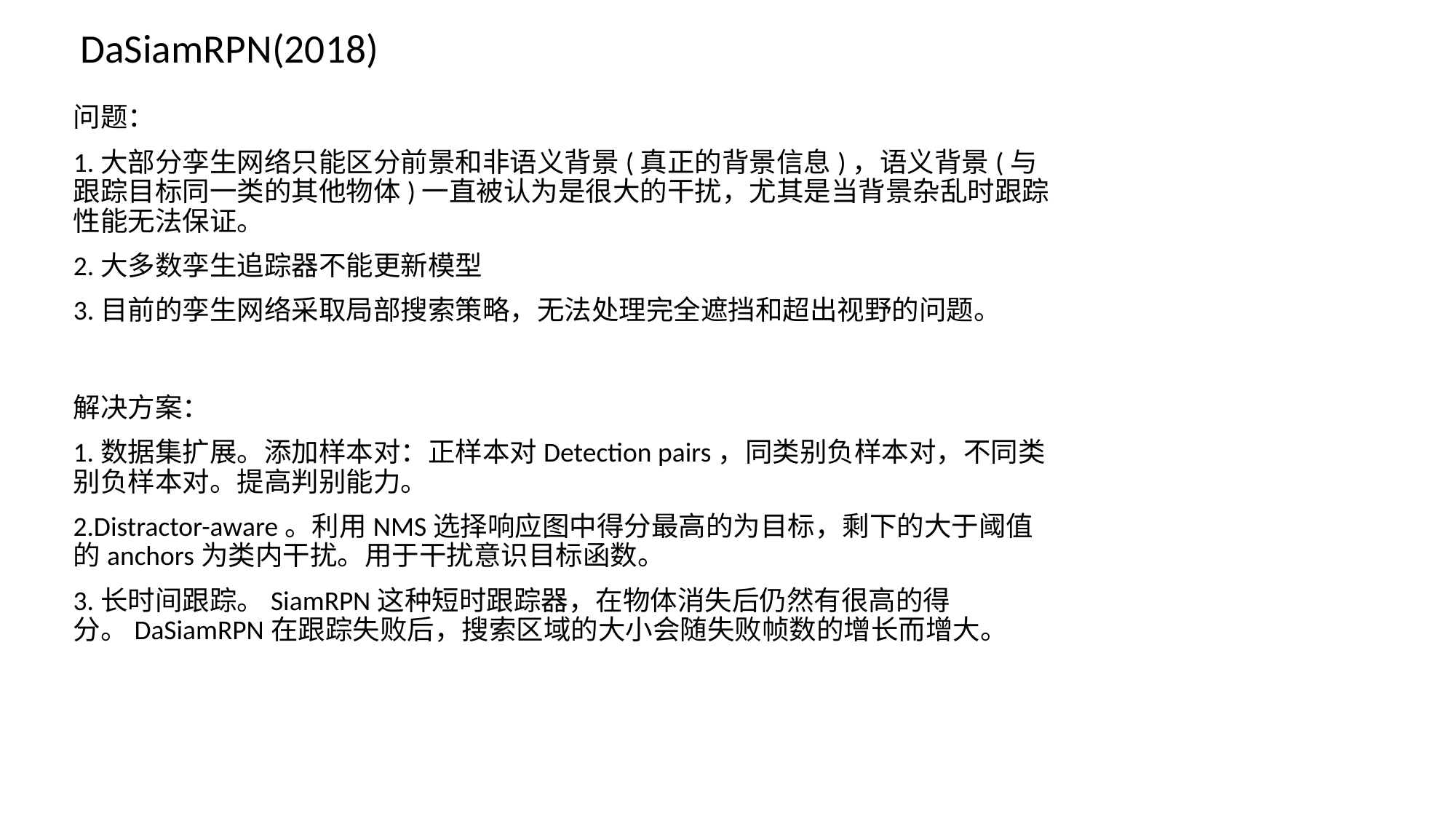

# DaSiamRPN(2018)
问题：
1.大部分孪生网络只能区分前景和非语义背景(真正的背景信息)，语义背景(与跟踪目标同一类的其他物体)一直被认为是很大的干扰，尤其是当背景杂乱时跟踪性能无法保证。
2.大多数孪生追踪器不能更新模型
3.目前的孪生网络采取局部搜索策略，无法处理完全遮挡和超出视野的问题。
解决方案：
1.数据集扩展。添加样本对：正样本对Detection pairs，同类别负样本对，不同类别负样本对。提高判别能力。
2.Distractor-aware。利用NMS选择响应图中得分最高的为目标，剩下的大于阈值的anchors为类内干扰。用于干扰意识目标函数。
3.长时间跟踪。SiamRPN这种短时跟踪器，在物体消失后仍然有很高的得分。DaSiamRPN在跟踪失败后，搜索区域的大小会随失败帧数的增长而增大。